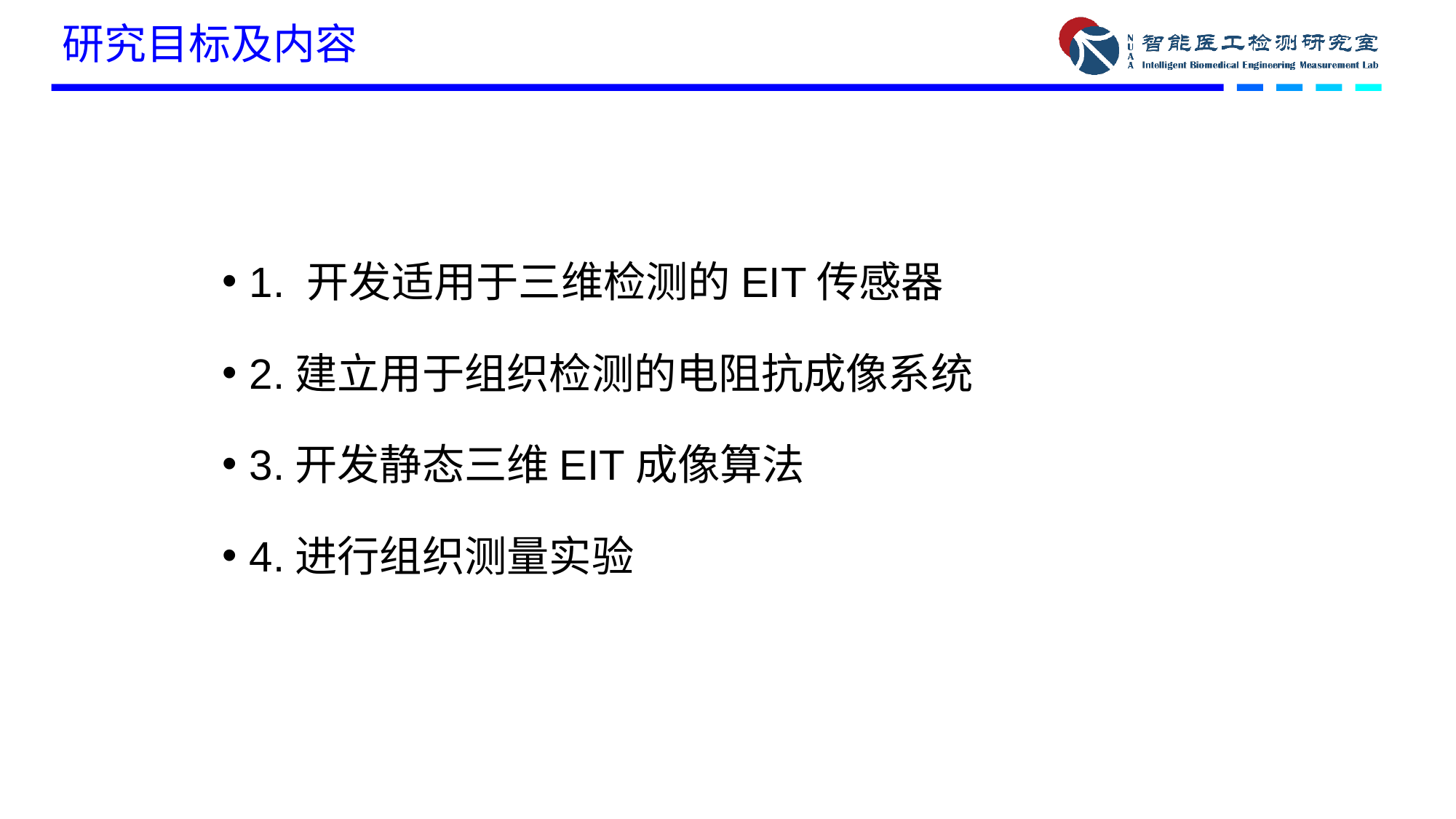

# 研究目标及内容
1. 开发适用于三维检测的EIT传感器
2.建立用于组织检测的电阻抗成像系统
3.开发静态三维EIT成像算法
4.进行组织测量实验